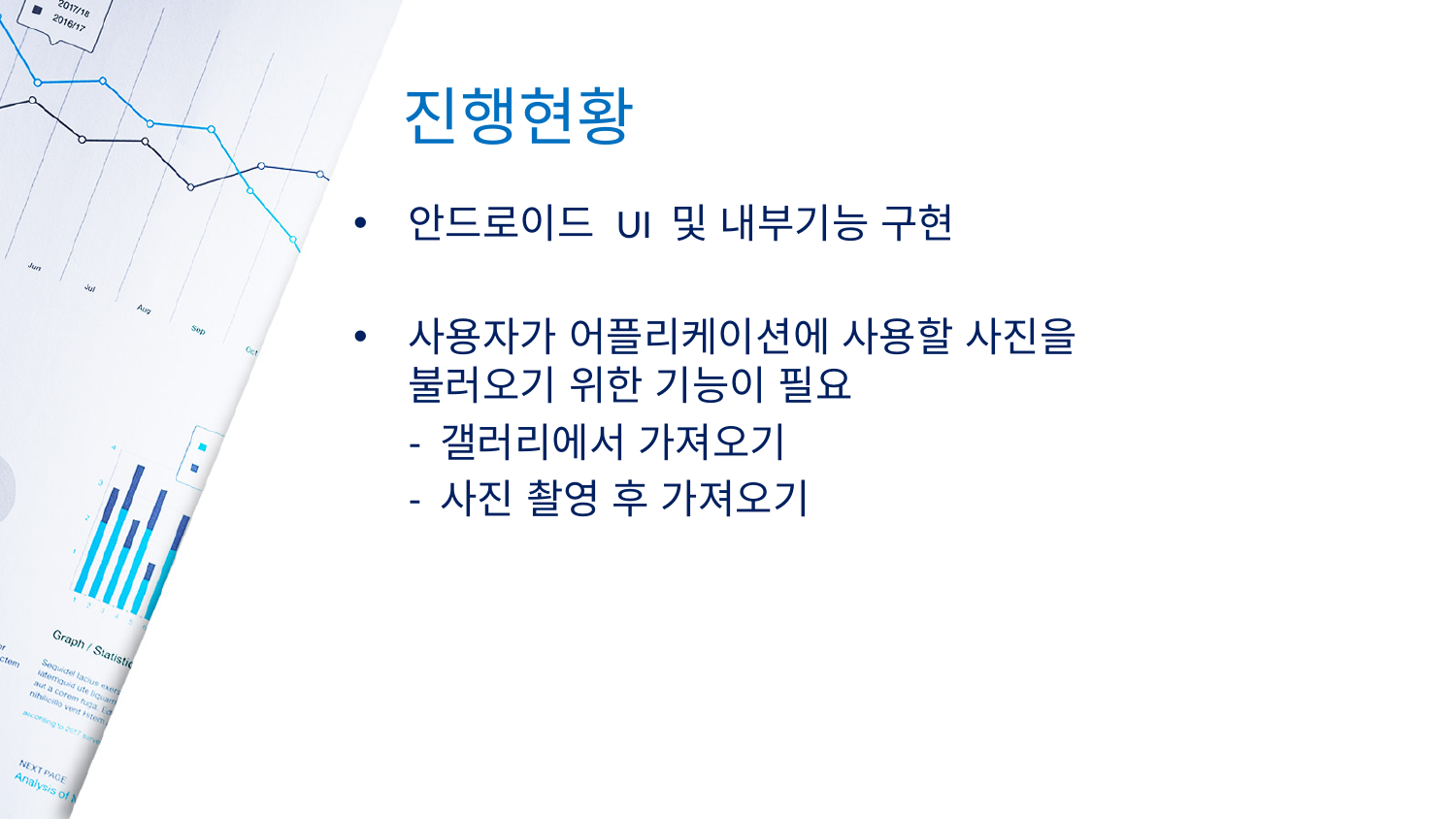

# 진행현황
안드로이드 UI 및 내부기능 구현

사용자가 어플리케이션에 사용할 사진을 불러오기 위한 기능이 필요
      - 갤러리에서 가져오기
      - 사진 촬영 후 가져오기